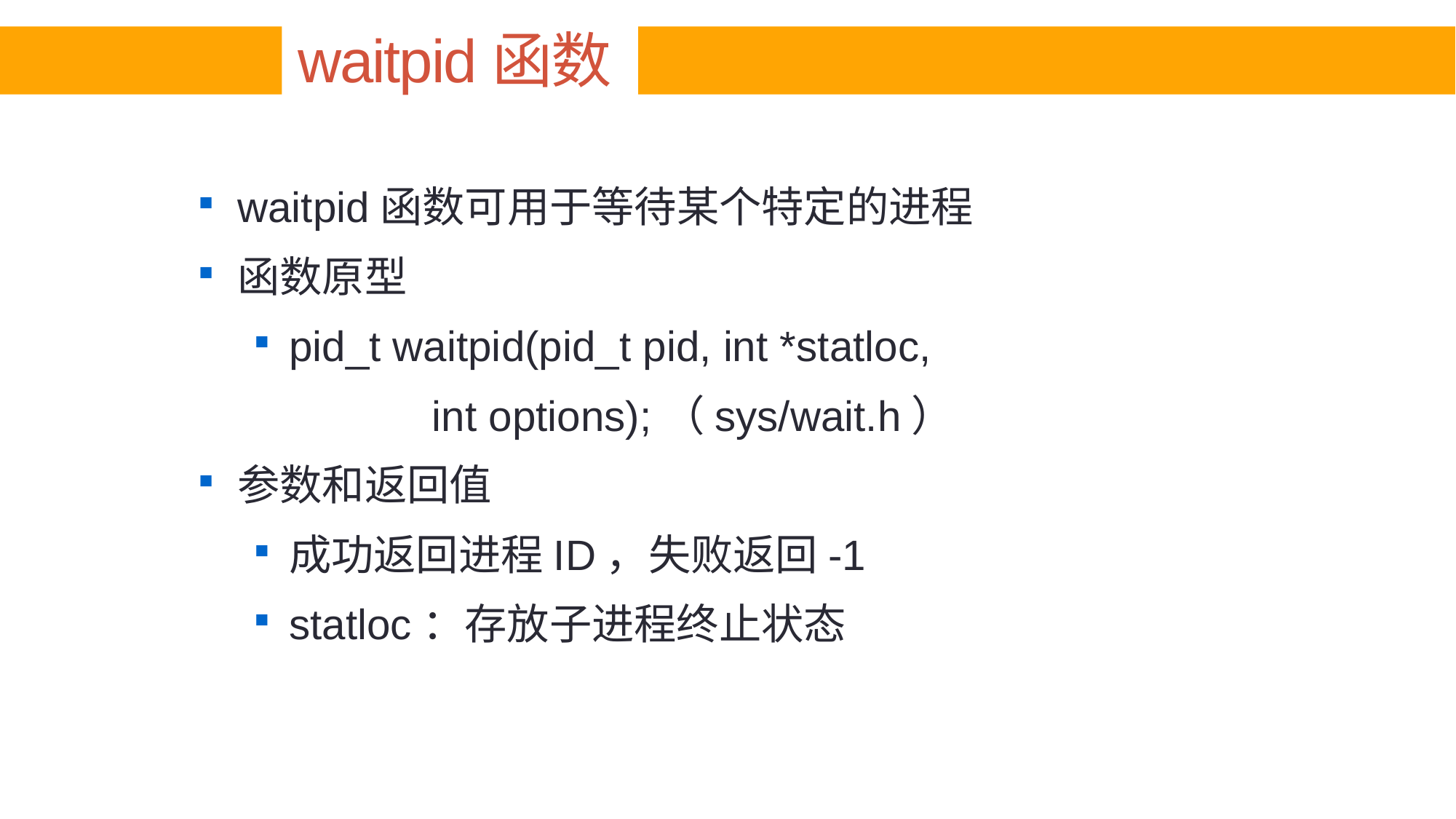

# waitpid函数

waitpid函数可用于等待某个特定的进程
函数原型
pid_t waitpid(pid_t pid, int *statloc,
               int options);（sys/wait.h）
参数和返回值
成功返回进程ID，失败返回-1
statloc：存放子进程终止状态